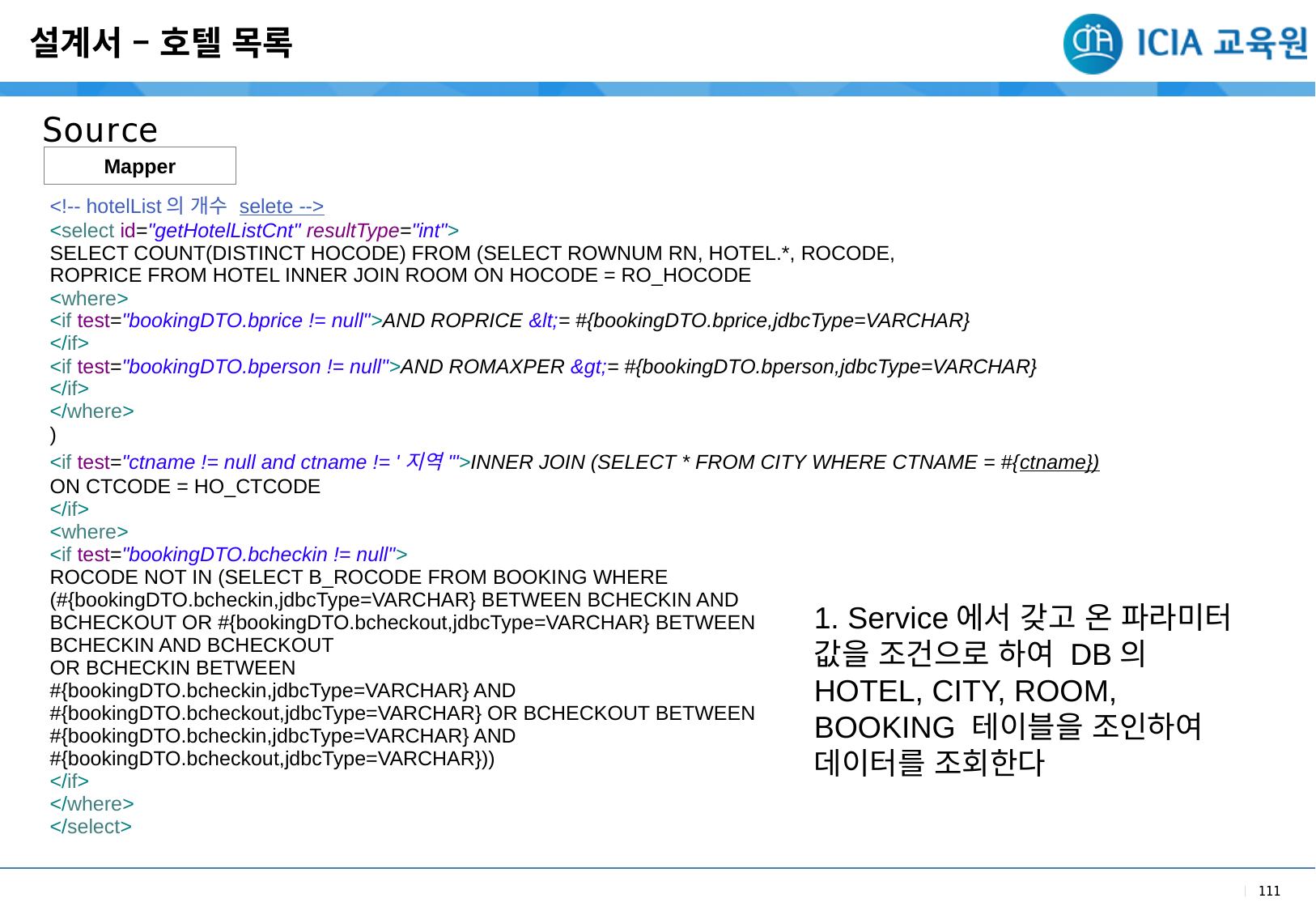

설계서 – 호텔 목록
Source
Mapper
| <!-- hotelList의 개수 selete --> <select id="getHotelListCnt" resultType="int"> SELECT COUNT(DISTINCT HOCODE) FROM (SELECT ROWNUM RN, HOTEL.\*, ROCODE, ROPRICE FROM HOTEL INNER JOIN ROOM ON HOCODE = RO\_HOCODE <where> <if test="bookingDTO.bprice != null">AND ROPRICE &lt;= #{bookingDTO.bprice,jdbcType=VARCHAR} </if> <if test="bookingDTO.bperson != null">AND ROMAXPER &gt;= #{bookingDTO.bperson,jdbcType=VARCHAR} </if> </where> ) <if test="ctname != null and ctname != '지역'">INNER JOIN (SELECT \* FROM CITY WHERE CTNAME = #{ctname}) ON CTCODE = HO\_CTCODE </if> <where> <if test="bookingDTO.bcheckin != null"> ROCODE NOT IN (SELECT B\_ROCODE FROM BOOKING WHERE (#{bookingDTO.bcheckin,jdbcType=VARCHAR} BETWEEN BCHECKIN AND BCHECKOUT OR #{bookingDTO.bcheckout,jdbcType=VARCHAR} BETWEEN BCHECKIN AND BCHECKOUT OR BCHECKIN BETWEEN #{bookingDTO.bcheckin,jdbcType=VARCHAR} AND #{bookingDTO.bcheckout,jdbcType=VARCHAR} OR BCHECKOUT BETWEEN #{bookingDTO.bcheckin,jdbcType=VARCHAR} AND #{bookingDTO.bcheckout,jdbcType=VARCHAR})) </if> </where> </select> |
| --- |
|  |
1. Service에서 갖고 온 파라미터 값을 조건으로 하여 DB의 HOTEL, CITY, ROOM, BOOKING 테이블을 조인하여 데이터를 조회한다